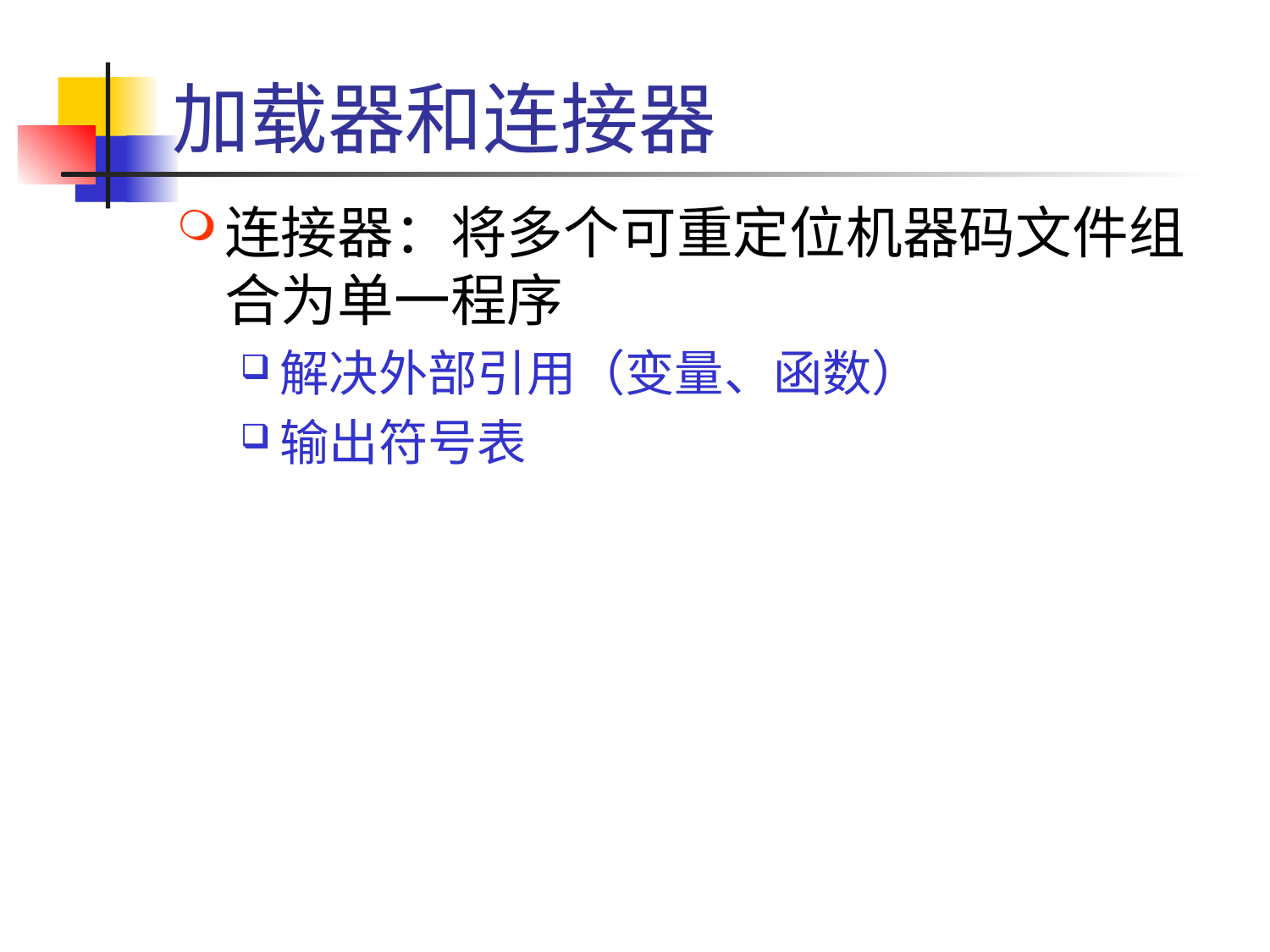

# 加载器和连接器
连接器：将多个可重定位机器码文件组合为单一程序
解决外部引用（变量、函数）
输出符号表